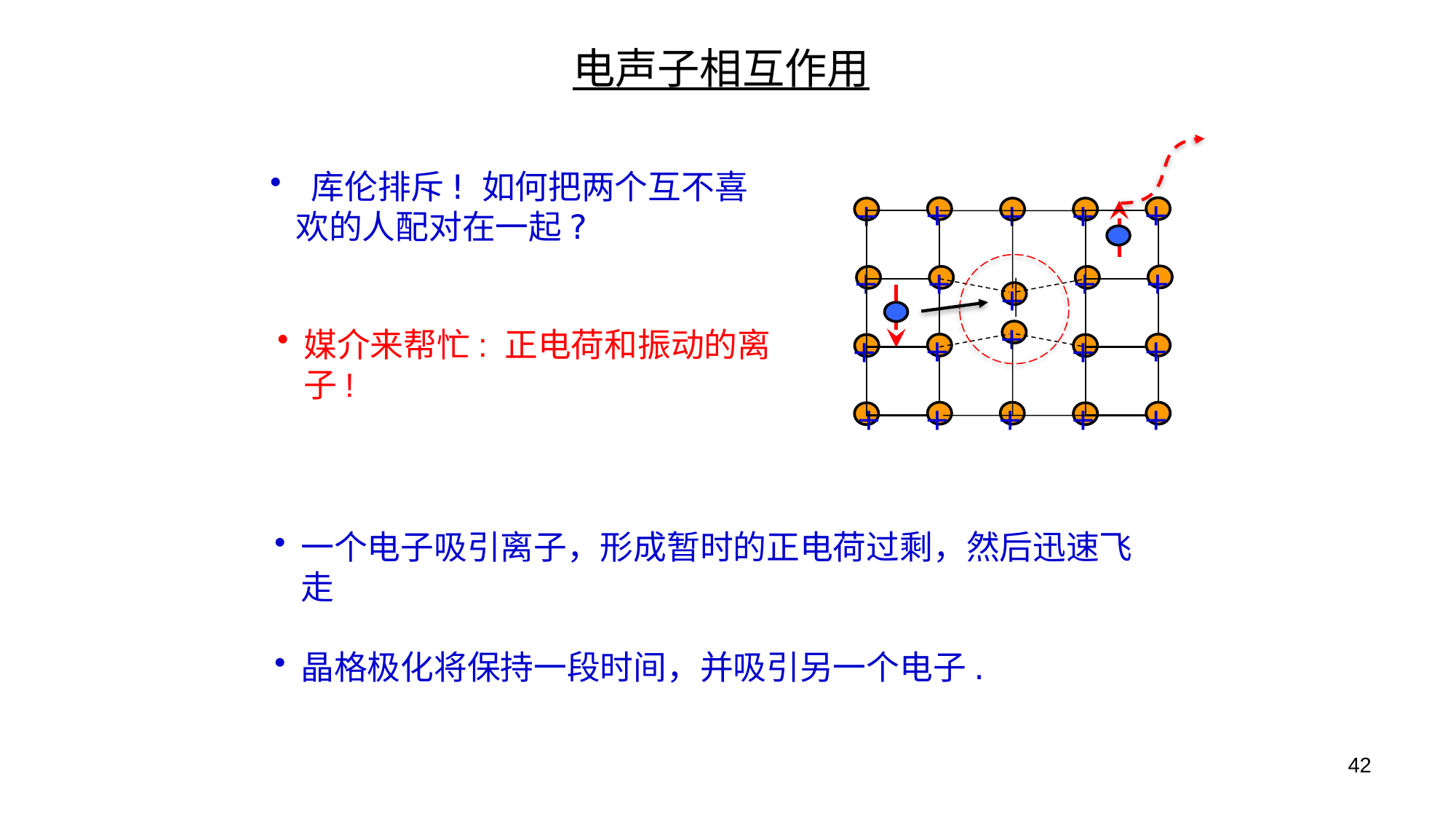

电声子相互作用
 库伦排斥! 如何把两个互不喜欢的人配对在一起?
+

+

+

+

+

+

+

+

+

+

+

+

+

+

+

+

+

+

+

+

媒介来帮忙: 正电荷和振动的离子!
一个电子吸引离子，形成暂时的正电荷过剩，然后迅速飞走

晶格极化将保持一段时间，并吸引另一个电子.
42